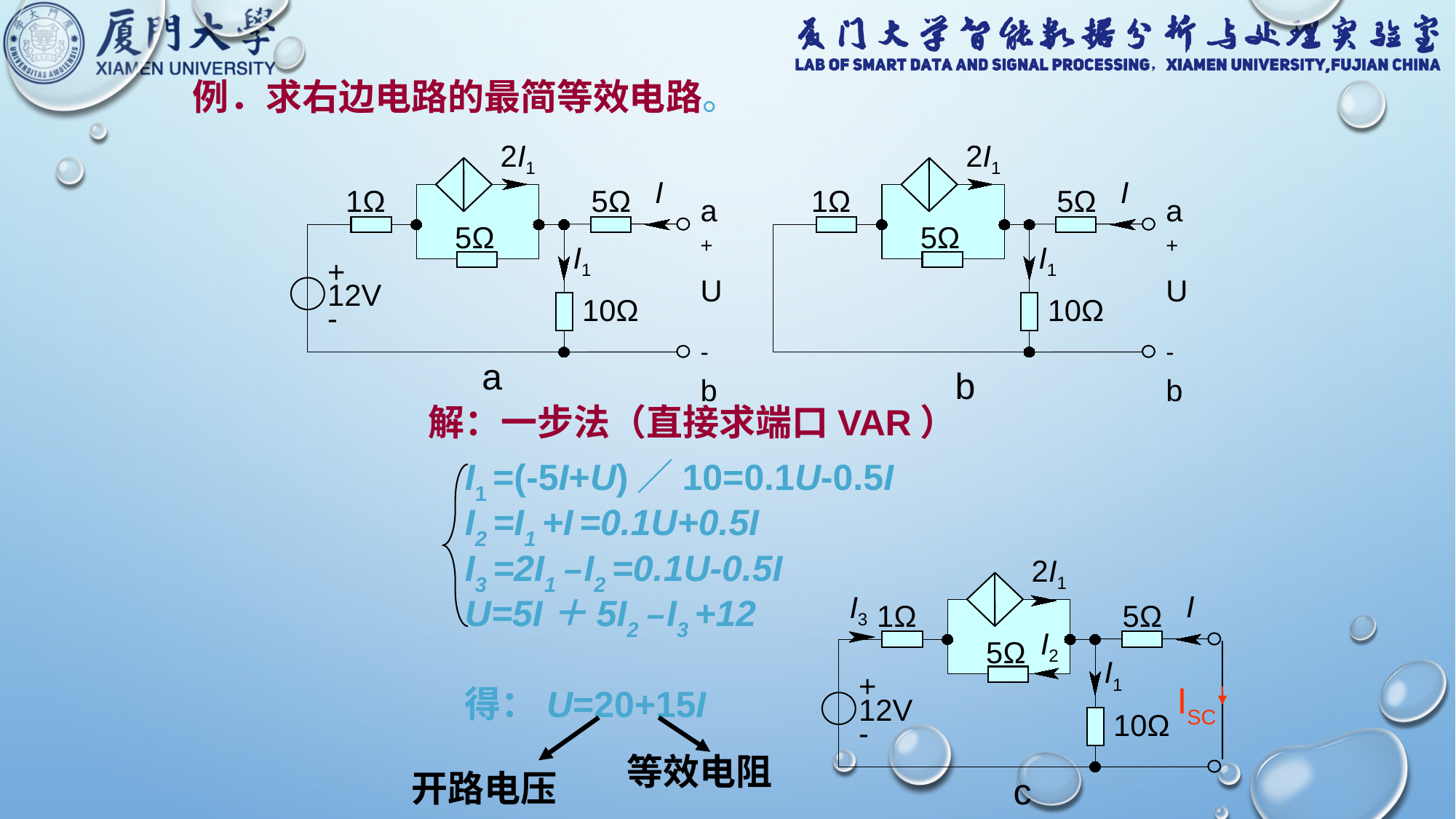

# 例．求右边电路的最简等效电路。
2I1

I

1Ω
5Ω

a+U-
b

5Ω

I1

+ 12V-

10Ω

a
2I1

I

1Ω
5Ω

a+U-
b

5Ω

I1

10Ω

b
解：一步法（直接求端口VAR）
I1 =(-5I+U)／10=0.1U-0.5I

I2 =I1 +I =0.1U+0.5I
I3 =2I1 –I2 =0.1U-0.5I
2I1

I3
I

1Ω
5Ω

I2

5Ω

I1

ISC
+ 12V-

10Ω

c
U=5I＋5I2 –I3 +12
得：U=20+15I

等效电阻
开路电压